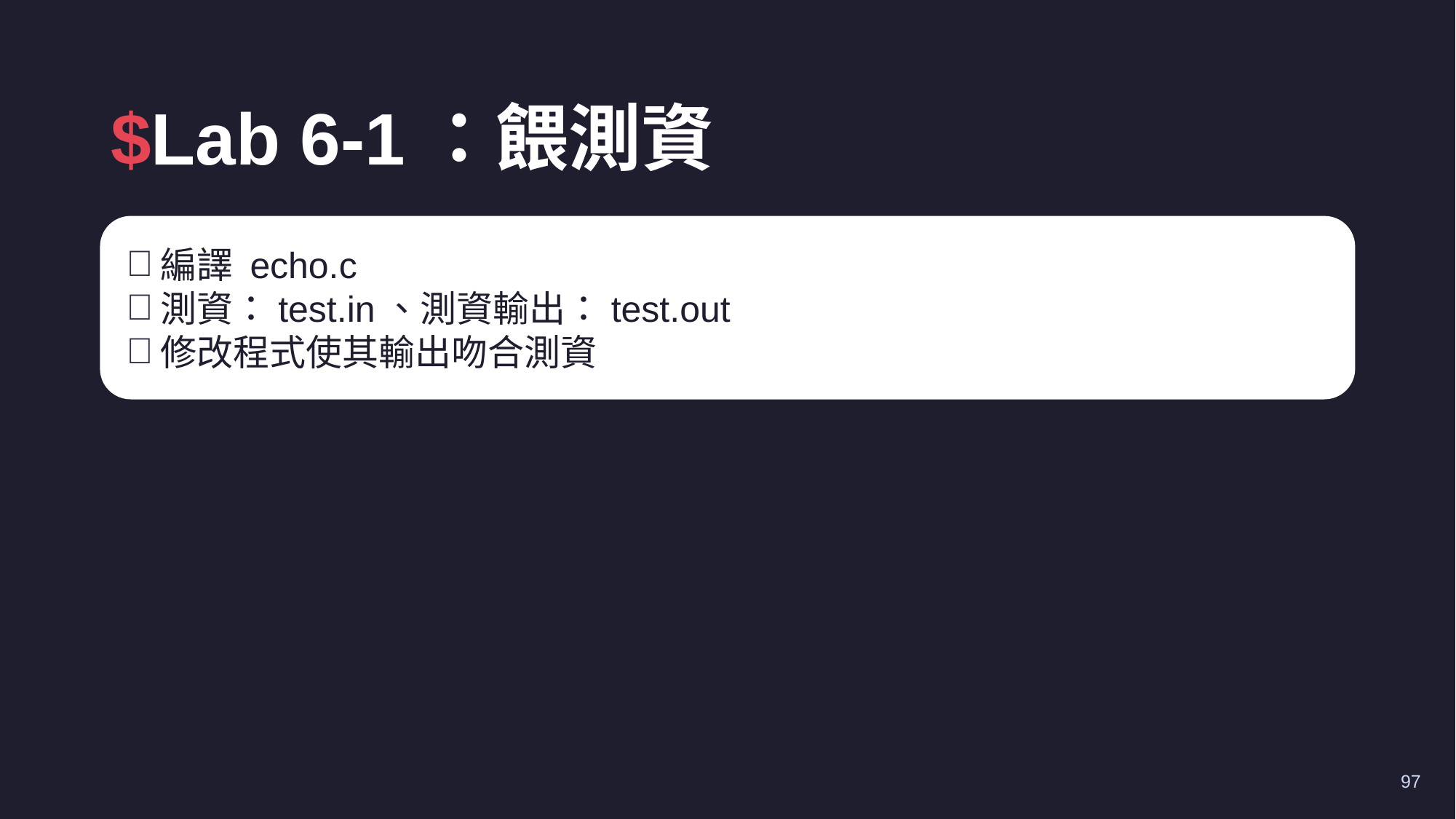

# $Lab 6-1：餵測資
編譯 echo.c
測資：test.in、測資輸出：test.out
修改程式使其輸出吻合測資

97